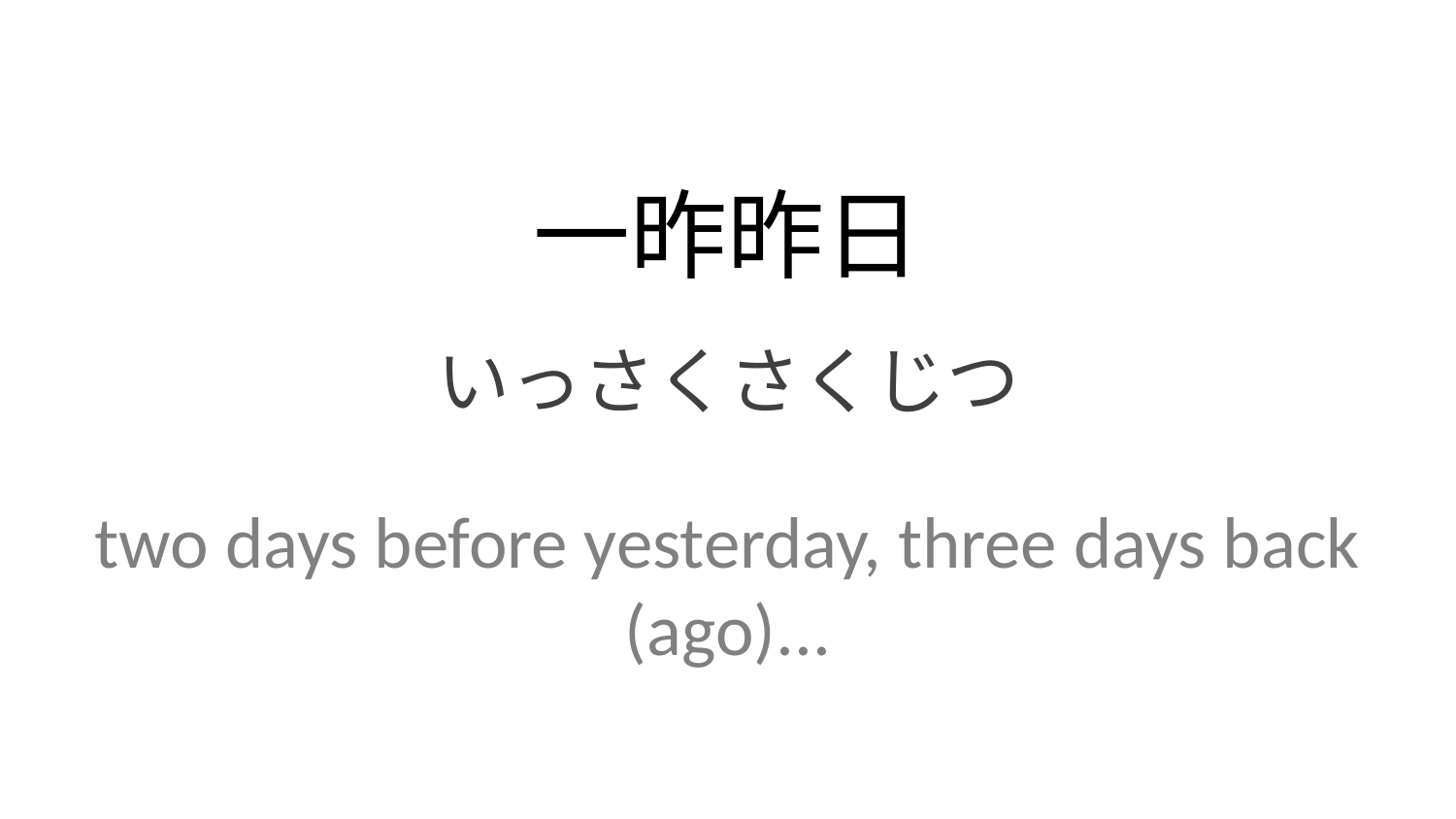

一昨昨日

いっさくさくじつ
two days before yesterday, three days back (ago)...